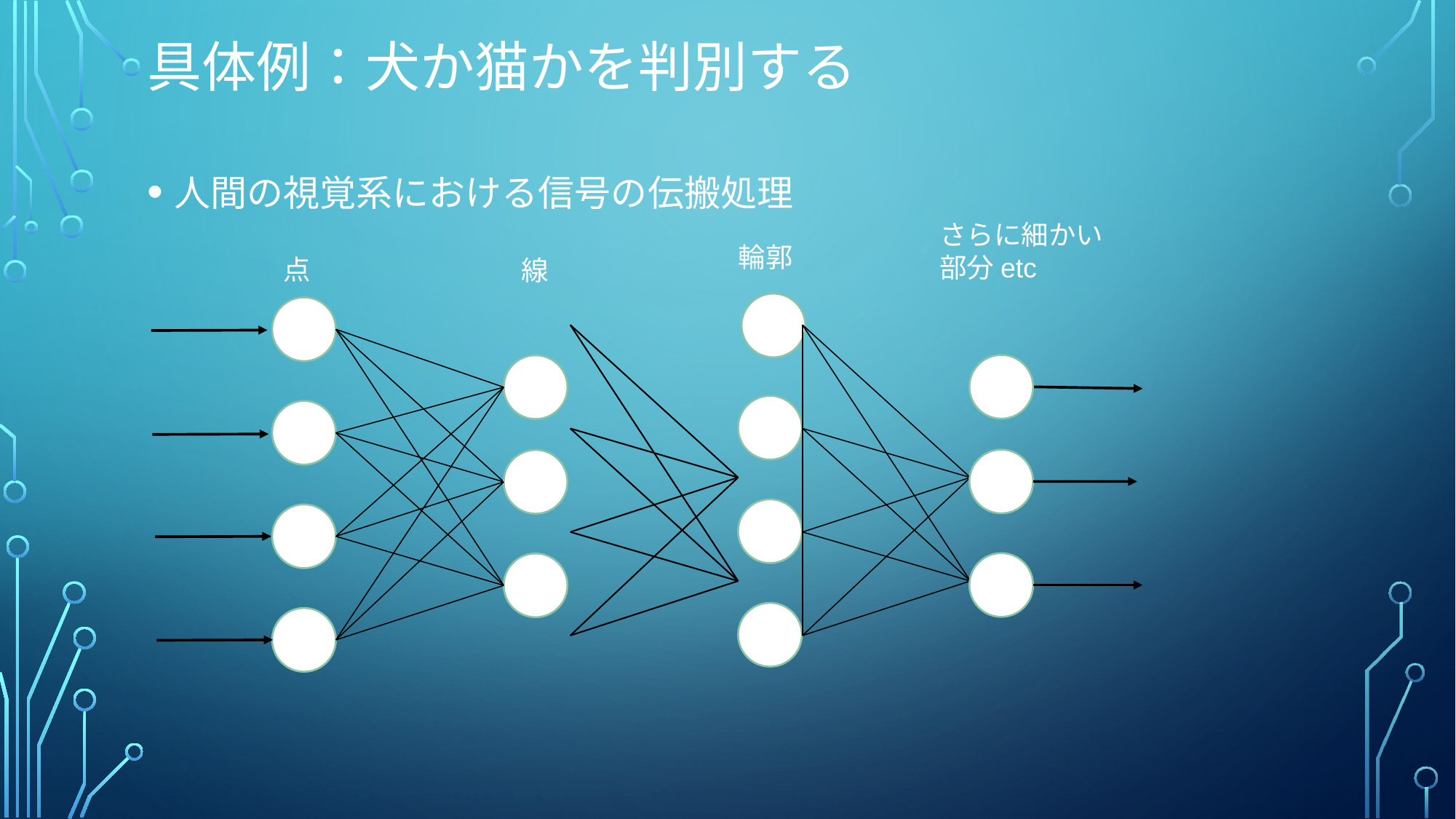

# 具体例：犬か猫かを判別する
人間の視覚系における信号の伝搬処理
さらに細かい部分etc
輪郭
点
線